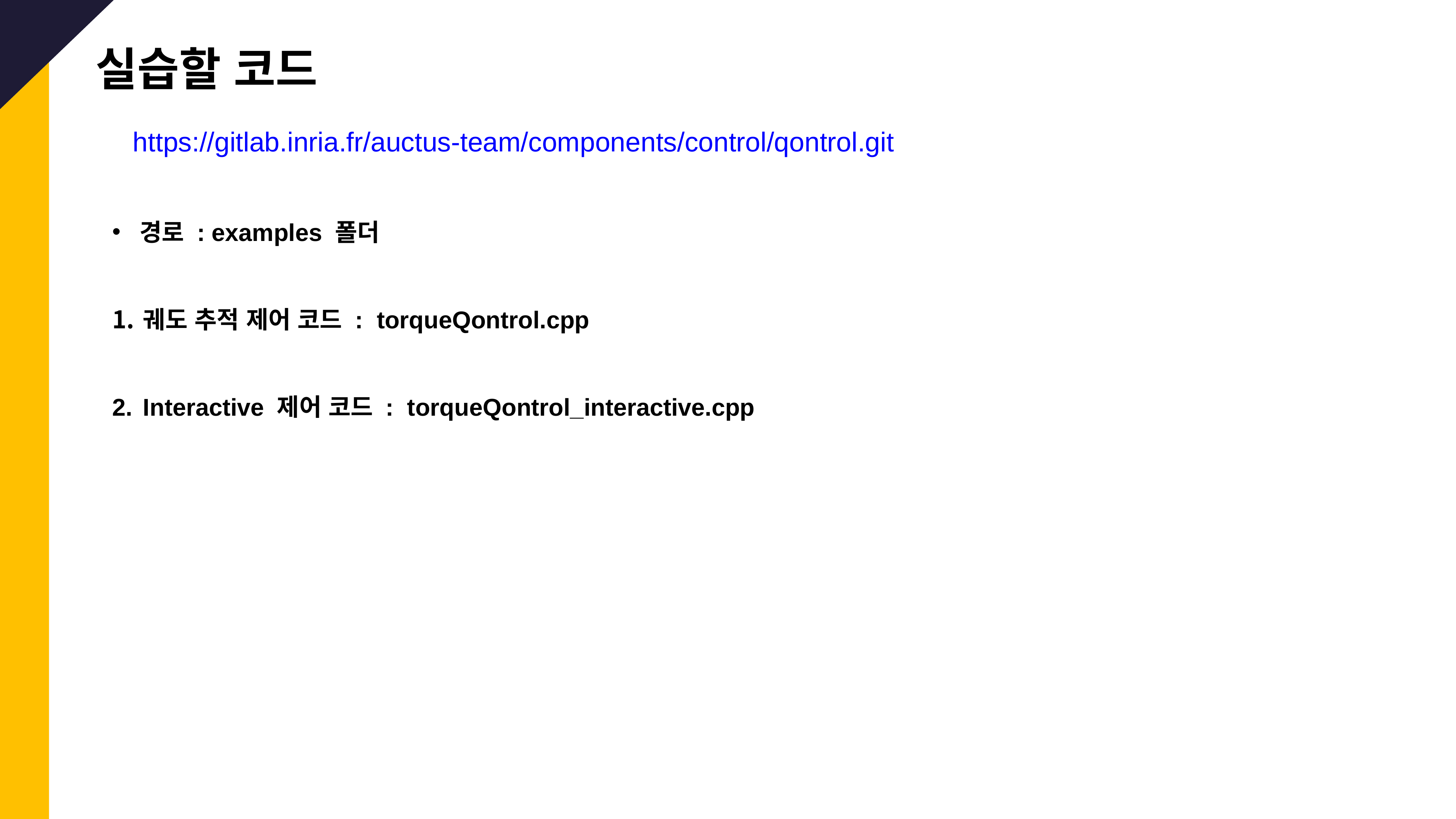

실습할 코드
https://gitlab.inria.fr/auctus-team/components/control/qontrol.git
경로 : examples 폴더

궤도 추적 제어 코드 :  torqueQontrol.cpp

Interactive 제어 코드 :  torqueQontrol_interactive.cpp